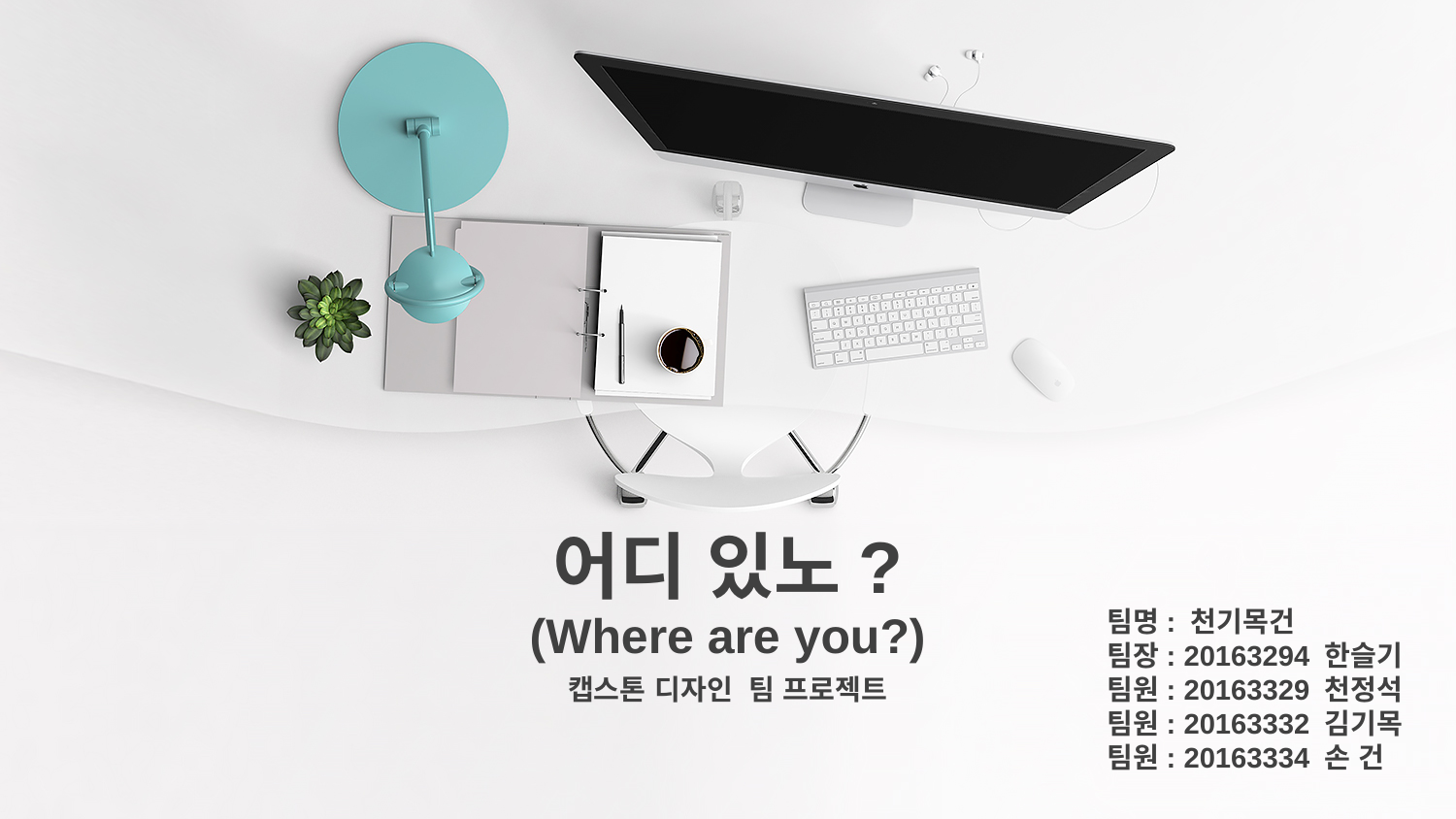

어디 있노?
팀명: 천기목건
팀장: 20163294 한슬기 팀원: 20163329 천정석 팀원: 20163332 김기목 팀원: 20163334 손 건
(Where are you?)

캡스톤 디자인  팀 프로젝트